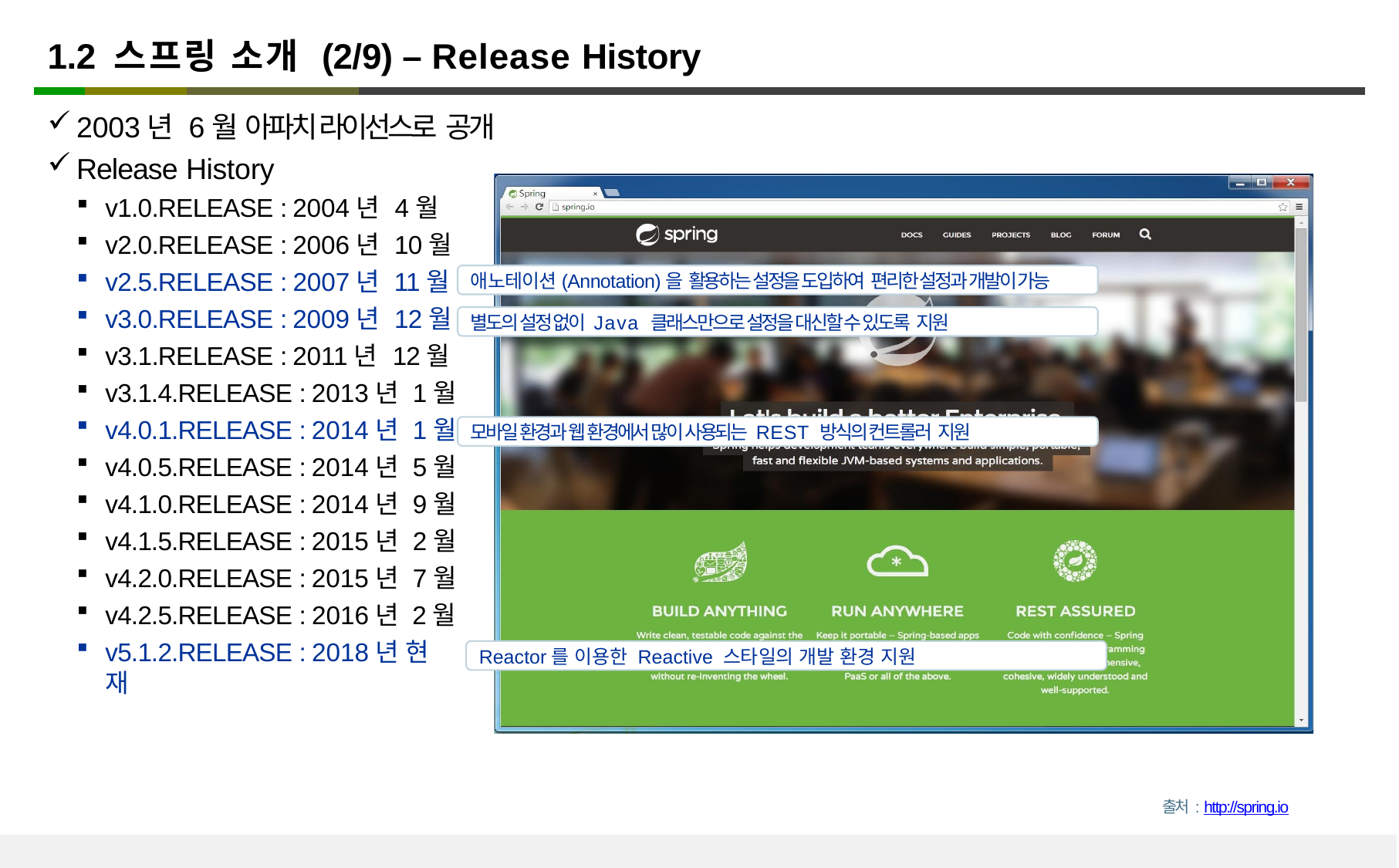

# 1.2 스프링 소개 (2/9) – Release History
2003년 6월 아파치 라이선스로 공개
Release History

v1.0.RELEASE : 2004년 4월
v2.0.RELEASE : 2006년 10월
v2.5.RELEASE : 2007년 11월
v3.0.RELEASE : 2009년 12월
v3.1.RELEASE : 2011년 12월
v3.1.4.RELEASE : 2013년 1월
v4.0.1.RELEASE : 2014년 1월
v4.0.5.RELEASE : 2014년 5월
v4.1.0.RELEASE : 2014년 9월
v4.1.5.RELEASE : 2015년 2월
v4.2.0.RELEASE : 2015년 7월
v4.2.5.RELEASE : 2016년 2월
v5.1.2.RELEASE : 2018년 현재

애노테이션(Annotation)을 활용하는 설정을 도입하여 편리한 설정과 개발이 가능

별도의 설정 없이 Java 클래스만으로 설정을 대신할 수 있도록 지원

모바일 환경과 웹 환경에서 많이 사용되는 REST 방식의 컨트롤러 지원

Reactor를 이용한 Reactive 스타일의 개발 환경 지원
출처 : http://spring.io